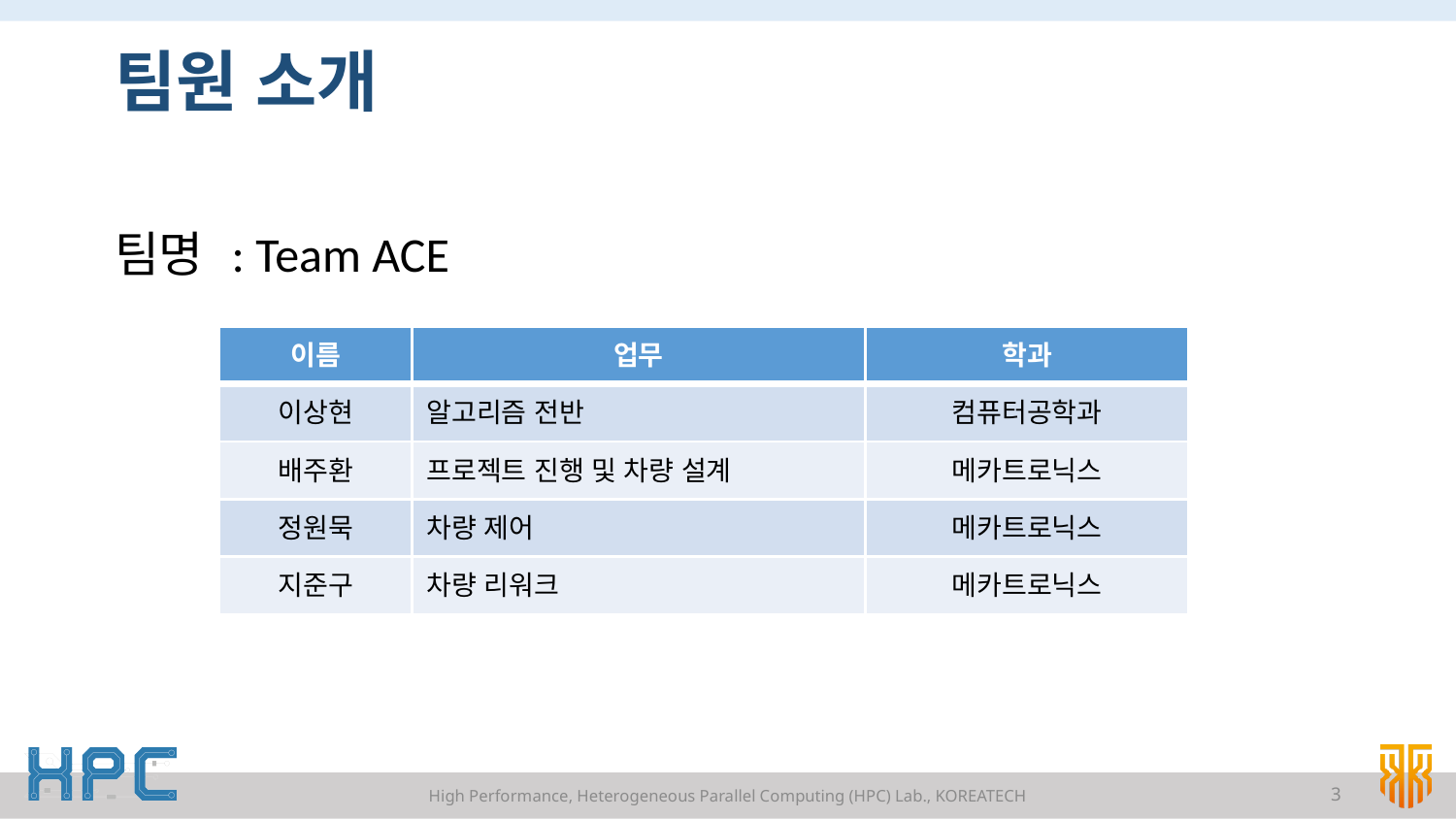

# 팀원 소개
팀명 : Team ACE
| 이름​ | 업무​ | 학과​ |
| --- | --- | --- |
| 이상현​ | 알고리즘 전반​ | 컴퓨터공학과​ |
| 배주환​ | 프로젝트 진행 및 차량 설계​ | 메카트로닉스​ |
| 정원묵​ | 차량 제어​ | 메카트로닉스​ |
| 지준구​ | 차량 리워크​ | 메카트로닉스​ |
High Performance, Heterogeneous Parallel Computing (HPC) Lab., KOREATECH
3